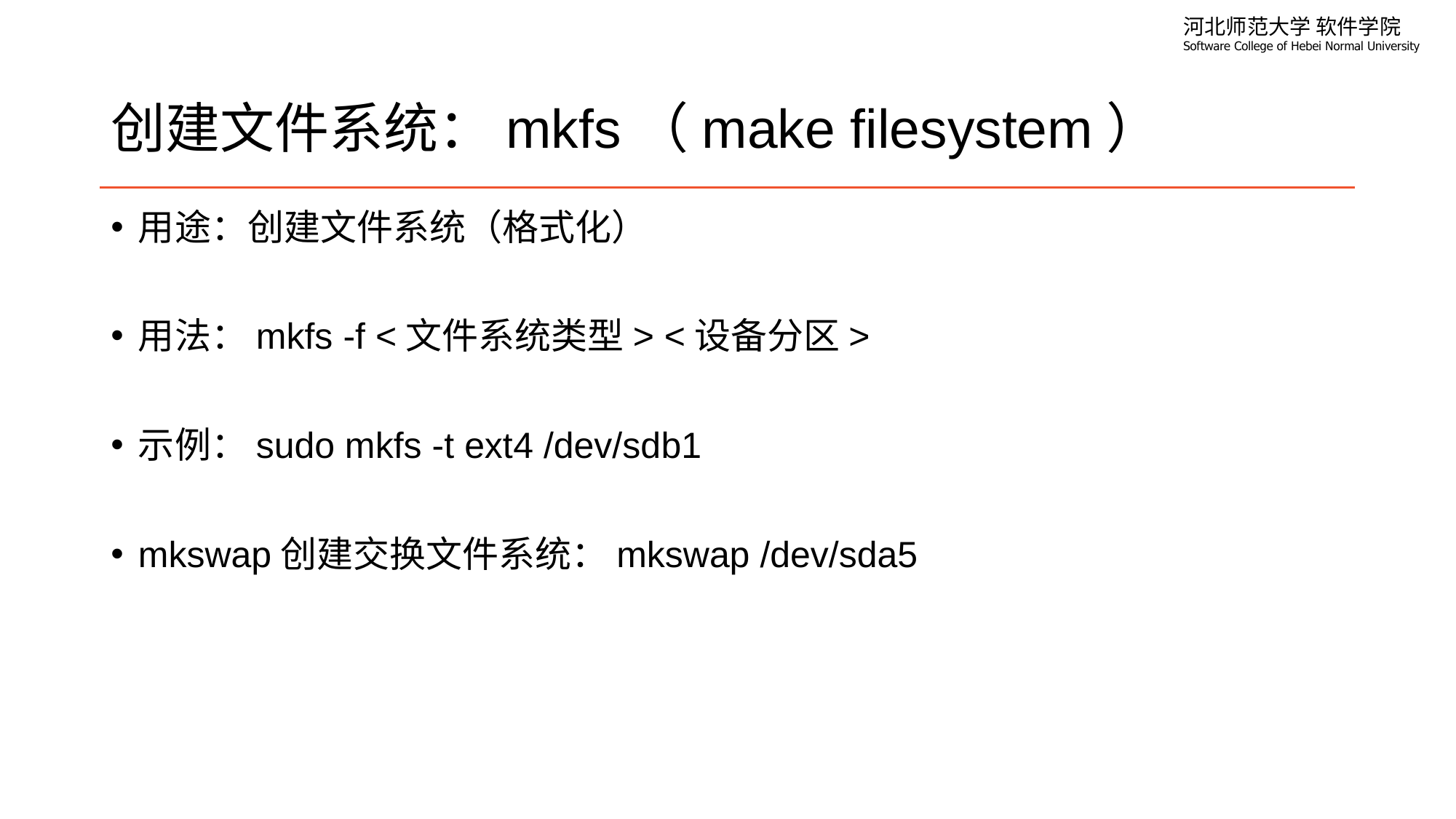

# 创建文件系统：mkfs（make filesystem）
用途：创建文件系统（格式化）

用法：mkfs -f <文件系统类型> <设备分区>

示例：sudo mkfs -t ext4 /dev/sdb1

mkswap创建交换文件系统：mkswap /dev/sda5